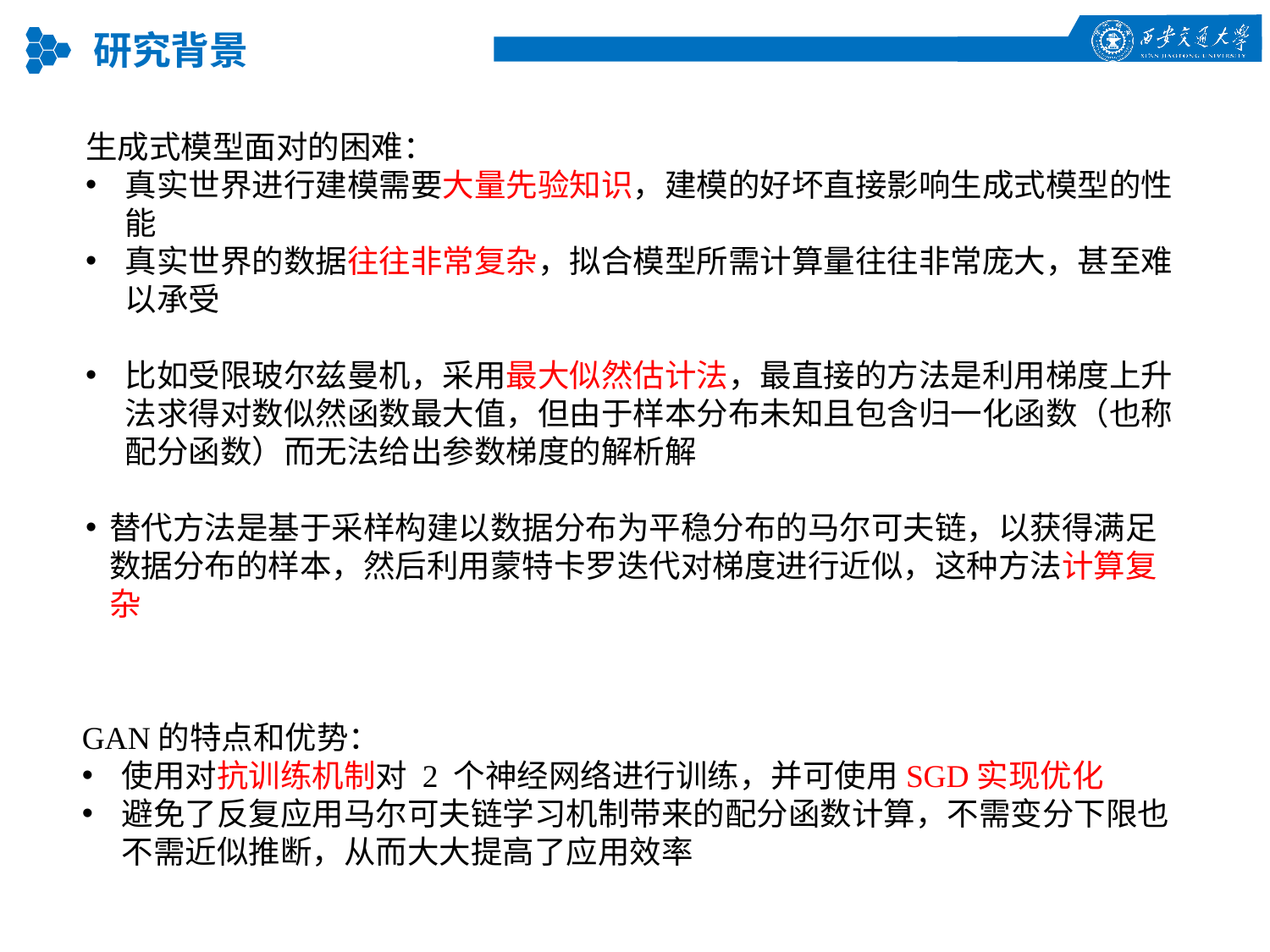

研究背景

生成式模型面对的困难：
真实世界进行建模需要大量先验知识，建模的好坏直接影响生成式模型的性能
真实世界的数据往往非常复杂，拟合模型所需计算量往往非常庞大，甚至难以承受

比如受限玻尔兹曼机，采用最大似然估计法，最直接的方法是利用梯度上升法求得对数似然函数最大值，但由于样本分布未知且包含归一化函数（也称配分函数）而无法给出参数梯度的解析解

替代方法是基于采样构建以数据分布为平稳分布的马尔可夫链，以获得满足数据分布的样本，然后利用蒙特卡罗迭代对梯度进行近似，这种方法计算复杂

GAN的特点和优势：
使用对抗训练机制对 2 个神经网络进行训练，并可使用SGD实现优化
避免了反复应用马尔可夫链学习机制带来的配分函数计算，不需变分下限也不需近似推断，从而大大提高了应用效率